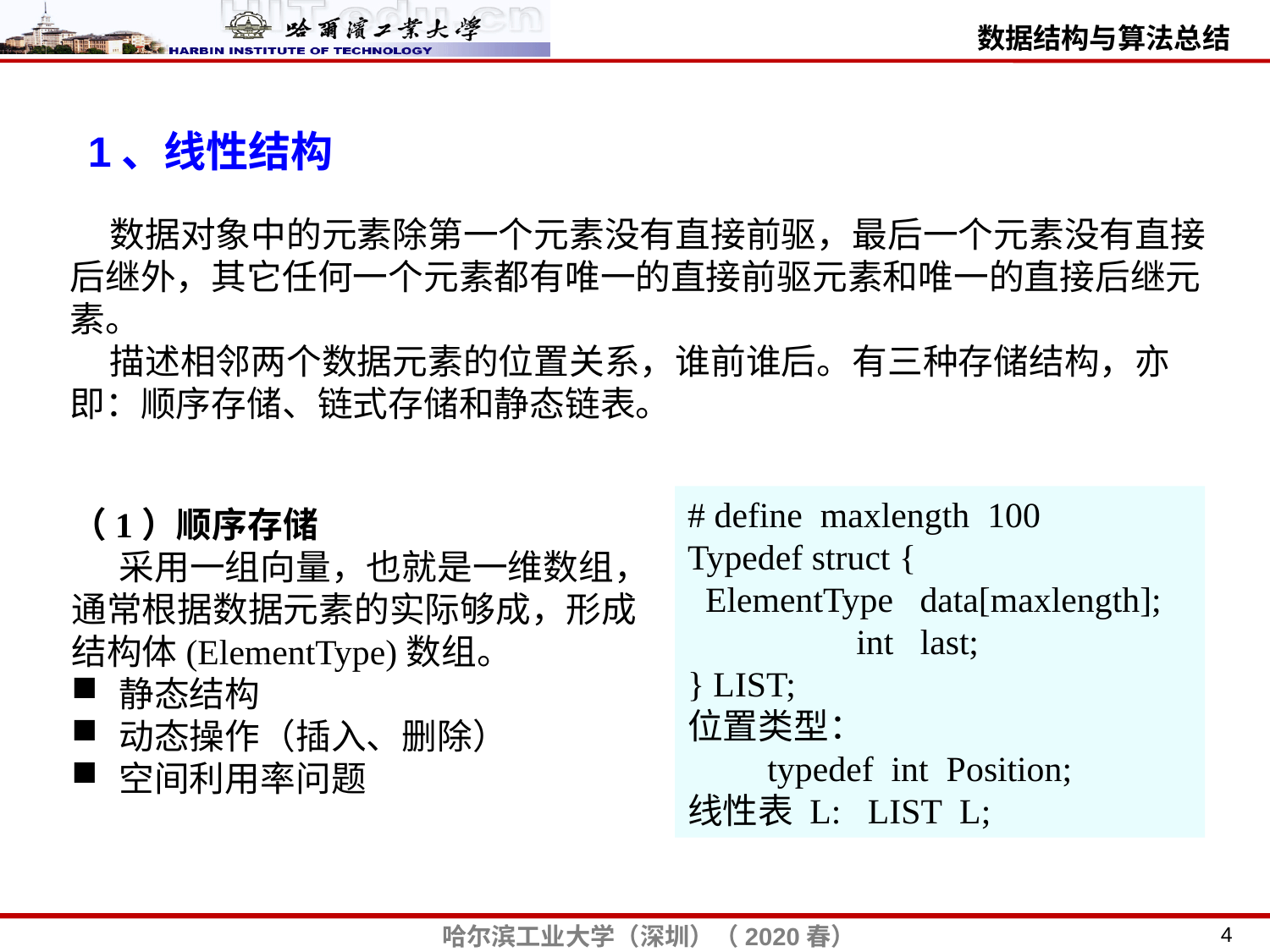

1、线性结构
    数据对象中的元素除第一个元素没有直接前驱，最后一个元素没有直接后继外，其它任何一个元素都有唯一的直接前驱元素和唯一的直接后继元素。
    描述相邻两个数据元素的位置关系，谁前谁后。有三种存储结构，亦即：顺序存储、链式存储和静态链表。
# define  maxlength  100
Typedef struct {
  ElementType   data[maxlength];
                   int   last;
} LIST;
位置类型：
         typedef  int  Position;
线性表 L:   LIST  L;
（1）顺序存储
     采用一组向量，也就是一维数组，通常根据数据元素的实际够成，形成结构体(ElementType)数组。
静态结构
动态操作（插入、删除）
空间利用率问题